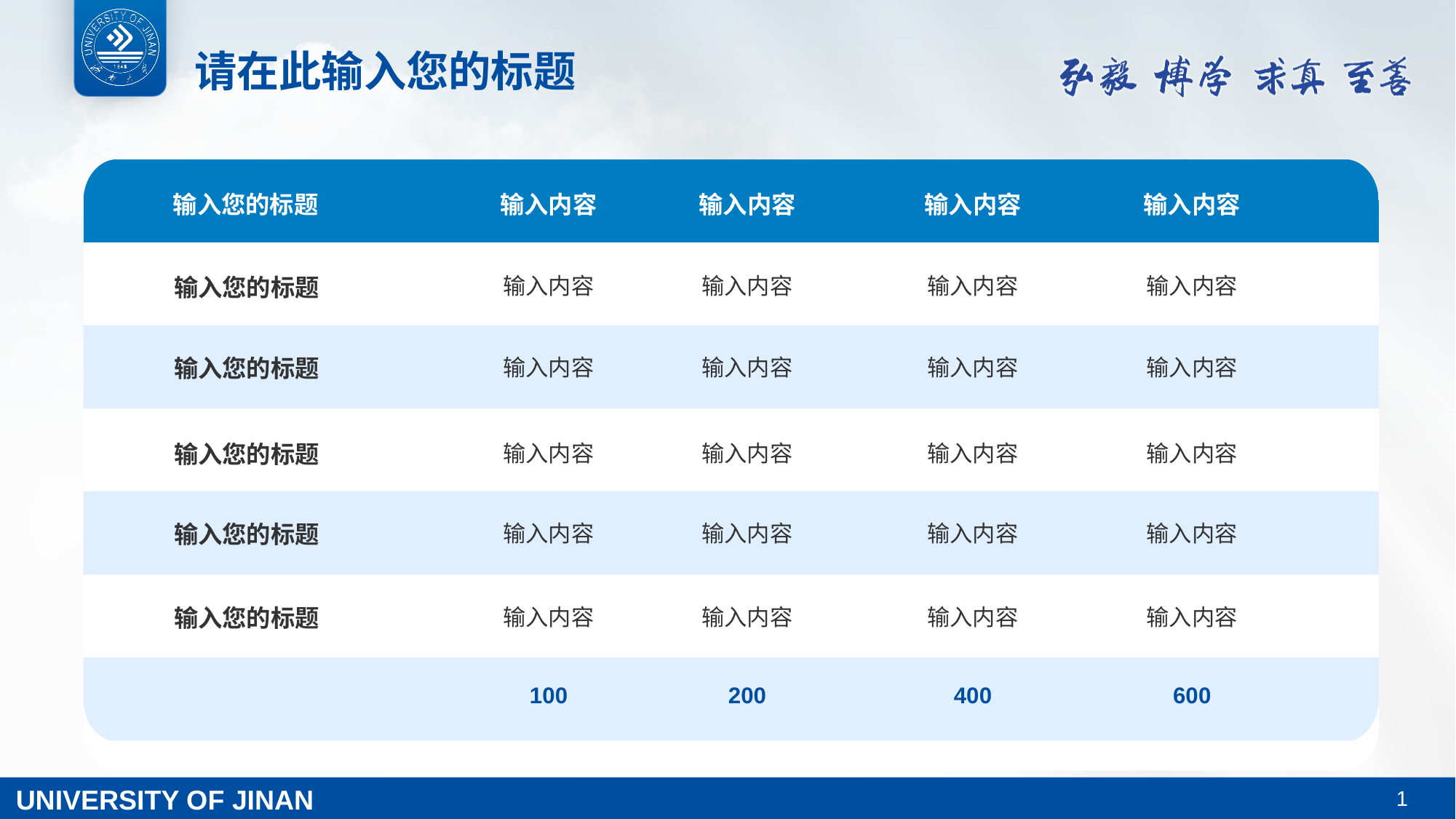

请在此输入您的标题

输入您的标题
输入内容
输入内容
输入内容
输入内容

输入内容
输入您的标题
输入内容
输入内容
输入内容

输入您的标题
输入内容
输入内容
输入内容
输入内容
输入您的标题
输入内容
输入内容
输入内容
输入内容

输入您的标题
输入内容
输入内容
输入内容
输入内容
输入您的标题
输入内容
输入内容
输入内容
输入内容

600
400
200
100

UNIVERSITY OF JINAN
1